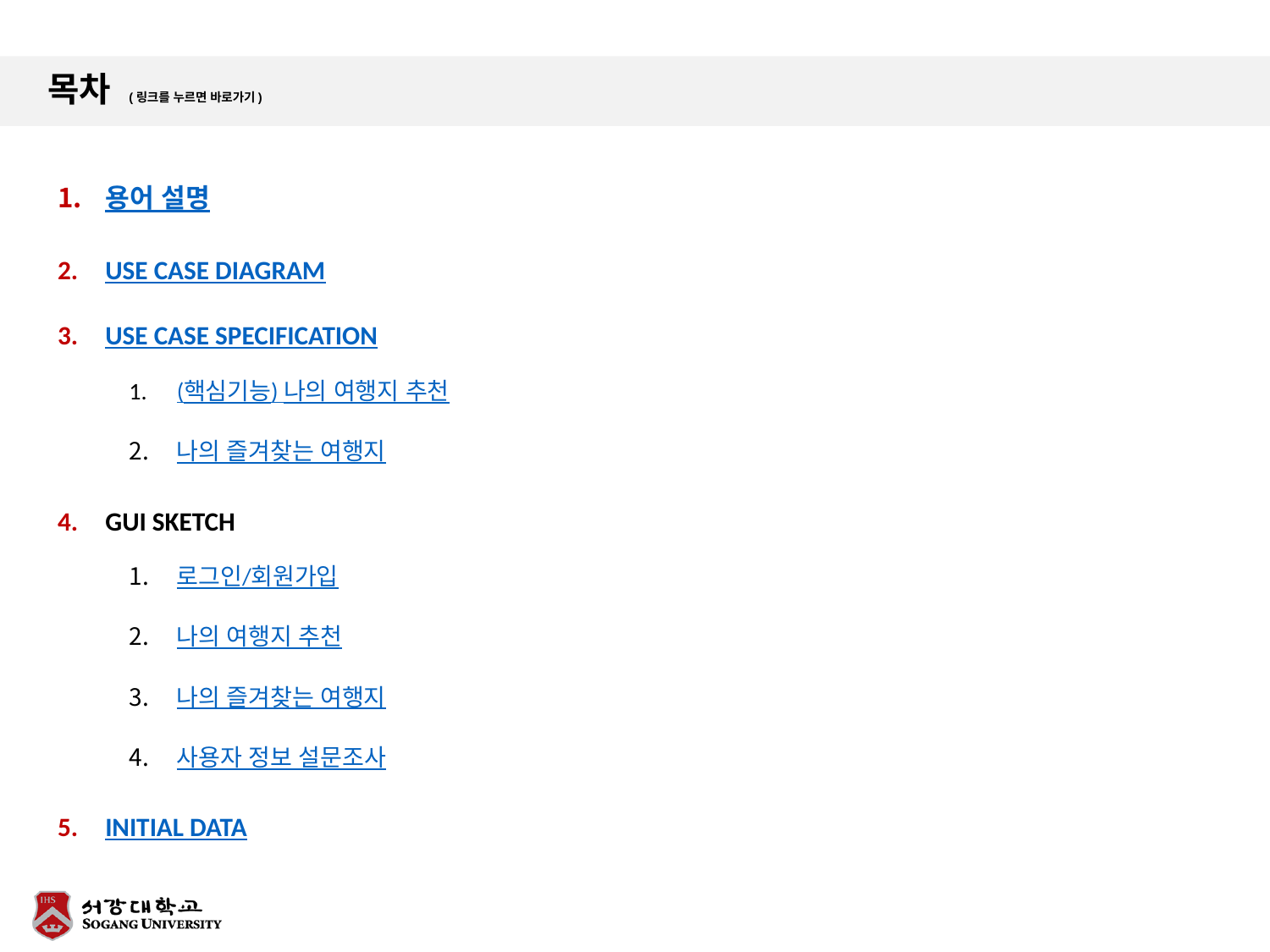

# 목차 (링크를 누르면 바로가기)
용어 설명
USE CASE DIAGRAM
USE CASE SPECIFICATION
(핵심기능) 나의 여행지 추천
나의 즐겨찾는 여행지
GUI SKETCH
로그인/회원가입
나의 여행지 추천
나의 즐겨찾는 여행지
사용자 정보 설문조사
INITIAL DATA